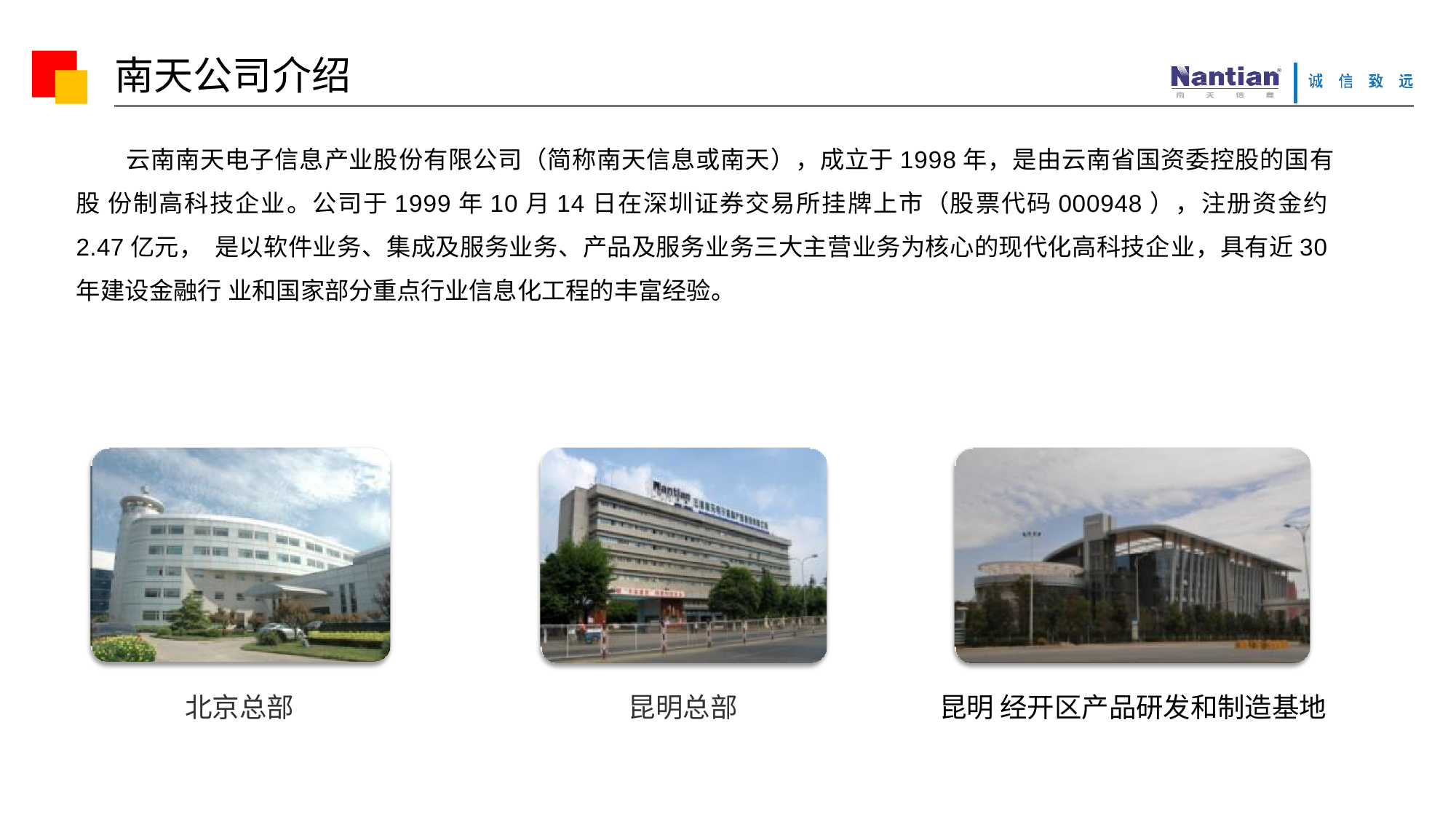

# 南天公司介绍

云南南天电子信息产业股份有限公司（简称南天信息或南天），成立于1998年，是由云南省国资委控股的国有股 份制高科技企业。公司于1999年10月14日在深圳证券交易所挂牌上市（股票代码000948），注册资金约2.47亿元，  是以软件业务、集成及服务业务、产品及服务业务三大主营业务为核心的现代化高科技企业，具有近30年建设金融行 业和国家部分重点行业信息化工程的丰富经验。

北京总部
昆明总部
昆明 经开区产品研发和制造基地